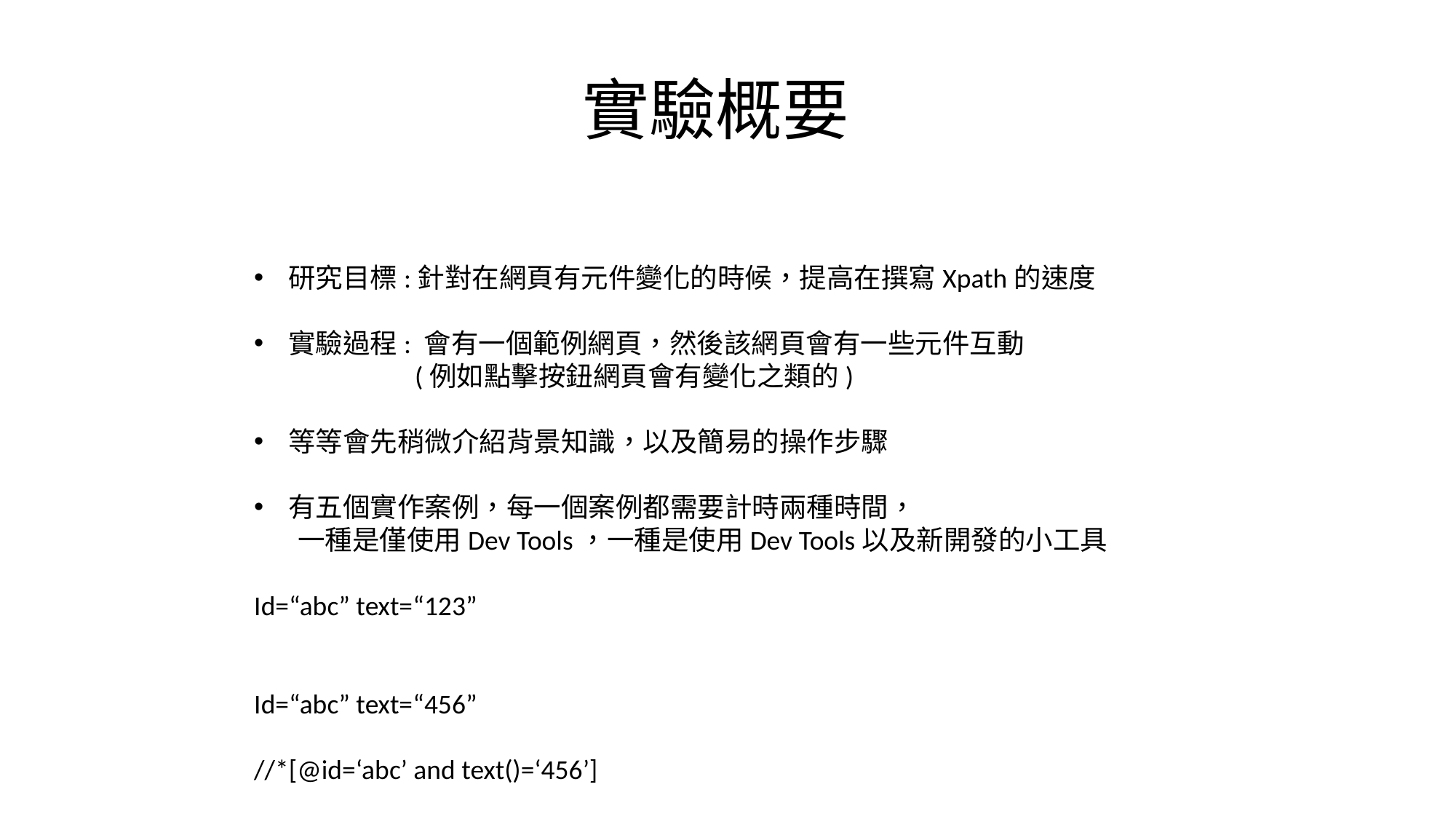

# 實驗概要
研究目標:針對在網頁有元件變化的時候，提高在撰寫Xpath的速度

實驗過程: 會有一個範例網頁，然後該網頁會有一些元件互動
                          (例如點擊按鈕網頁會有變化之類的)

等等會先稍微介紹背景知識，以及簡易的操作步驟

有五個實作案例，每一個案例都需要計時兩種時間，
      一種是僅使用Dev Tools，一種是使用Dev Tools以及新開發的小工具

Id=“abc” text=“123”

Id=“abc” text=“456”

//*[@id=‘abc’ and text()=‘456’]